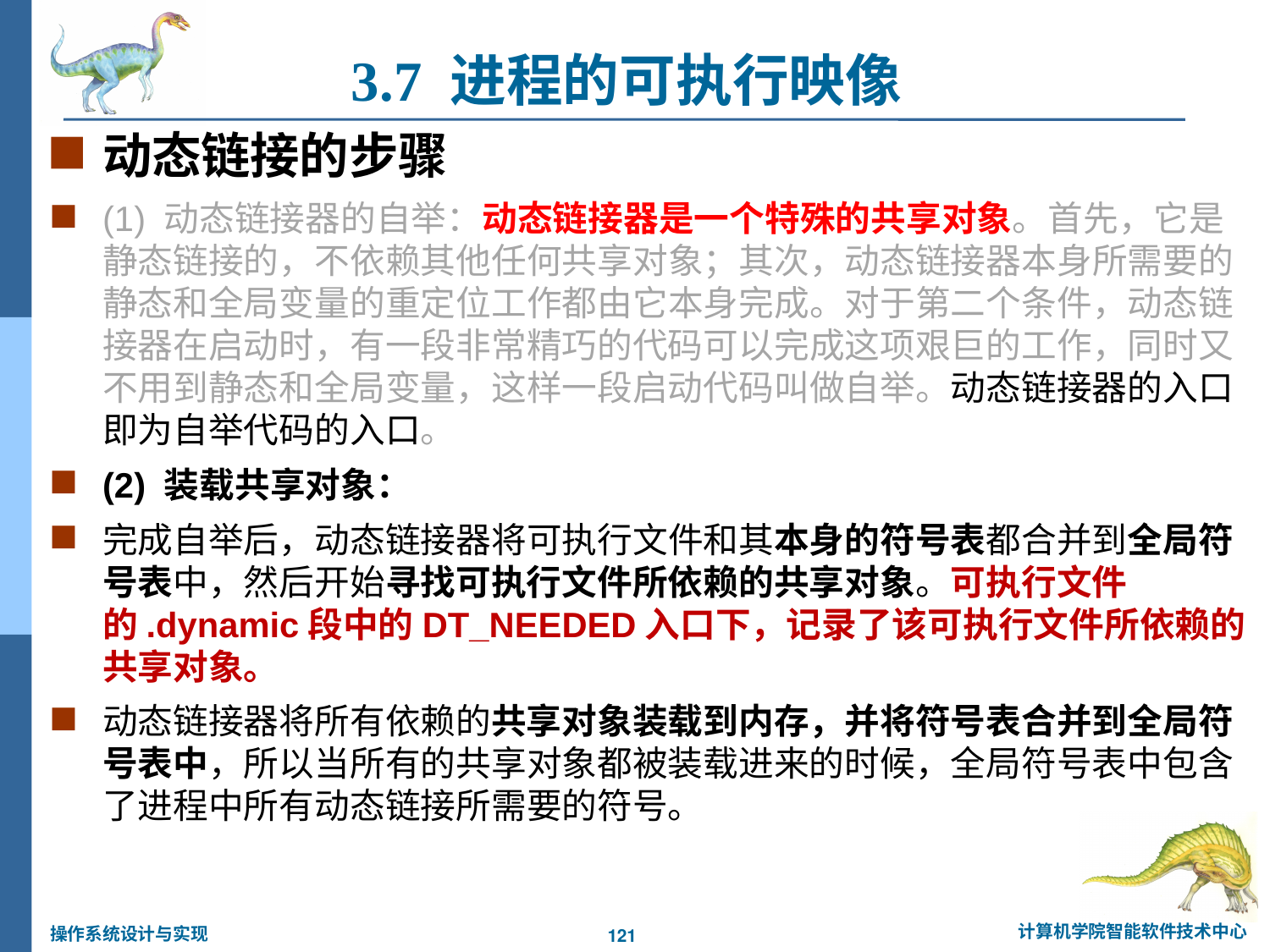

3.7 进程的可执行映像
动态链接的步骤
(1) 动态链接器的自举：动态链接器是一个特殊的共享对象。首先，它是静态链接的，不依赖其他任何共享对象；其次，动态链接器本身所需要的静态和全局变量的重定位工作都由它本身完成。对于第二个条件，动态链接器在启动时，有一段非常精巧的代码可以完成这项艰巨的工作，同时又不用到静态和全局变量，这样一段启动代码叫做自举。动态链接器的入口即为自举代码的入口。
(2) 装载共享对象：
完成自举后，动态链接器将可执行文件和其本身的符号表都合并到全局符号表中，然后开始寻找可执行文件所依赖的共享对象。可执行文件的.dynamic段中的DT_NEEDED入口下，记录了该可执行文件所依赖的共享对象。
动态链接器将所有依赖的共享对象装载到内存，并将符号表合并到全局符号表中，所以当所有的共享对象都被装载进来的时候，全局符号表中包含了进程中所有动态链接所需要的符号。